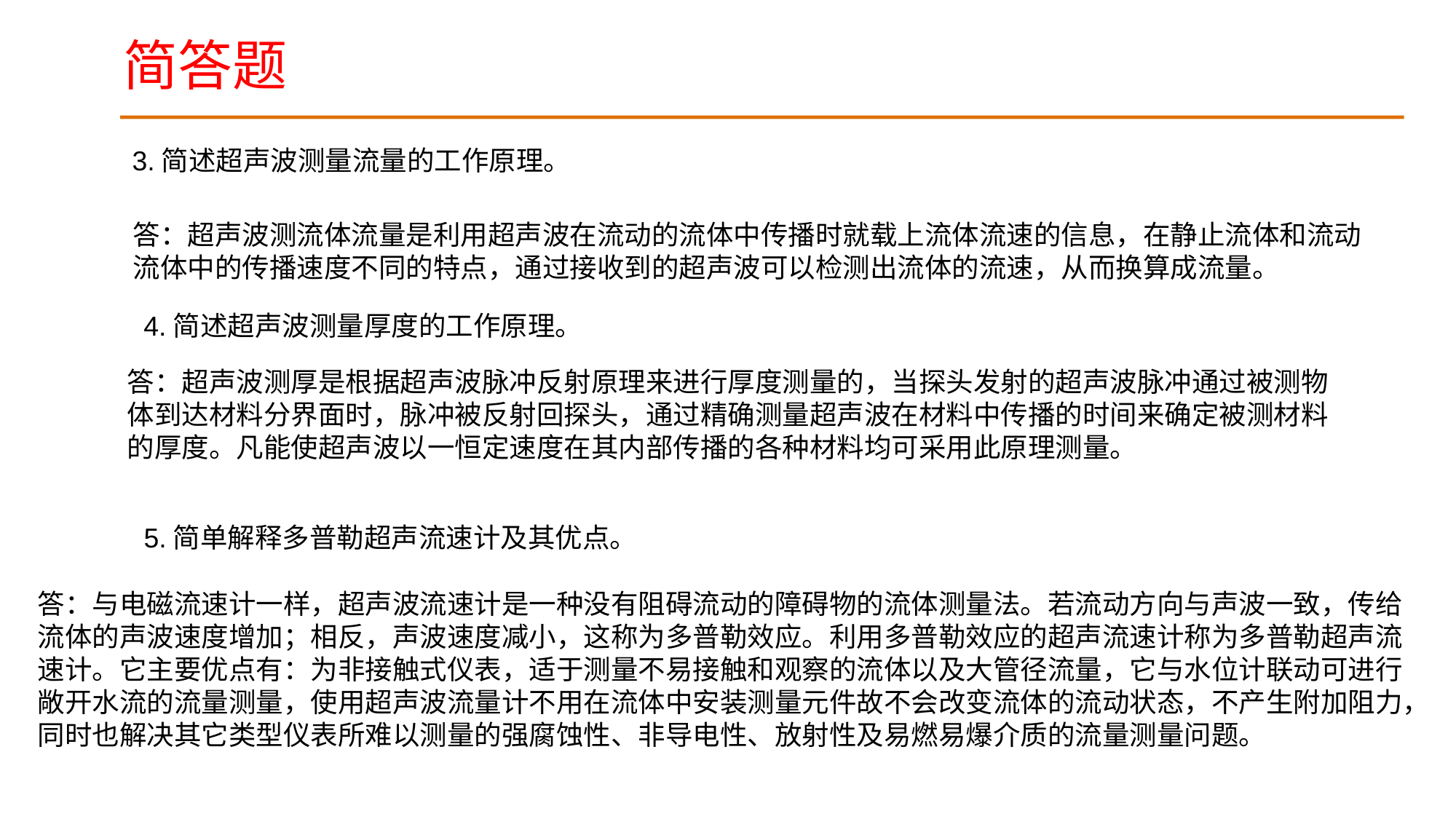

简答题
3.简述超声波测量流量的工作原理。
答：超声波测流体流量是利用超声波在流动的流体中传播时就载上流体流速的信息，在静止流体和流动流体中的传播速度不同的特点，通过接收到的超声波可以检测出流体的流速，从而换算成流量。
4.简述超声波测量厚度的工作原理。
答：超声波测厚是根据超声波脉冲反射原理来进行厚度测量的，当探头发射的超声波脉冲通过被测物体到达材料分界面时，脉冲被反射回探头，通过精确测量超声波在材料中传播的时间来确定被测材料的厚度。凡能使超声波以一恒定速度在其内部传播的各种材料均可采用此原理测量。
5.简单解释多普勒超声流速计及其优点。
答：与电磁流速计一样，超声波流速计是一种没有阻碍流动的障碍物的流体测量法。若流动方向与声波一致，传给流体的声波速度增加；相反，声波速度减小，这称为多普勒效应。利用多普勒效应的超声流速计称为多普勒超声流速计。它主要优点有：为非接触式仪表，适于测量不易接触和观察的流体以及大管径流量，它与水位计联动可进行敞开水流的流量测量，使用超声波流量计不用在流体中安装测量元件故不会改变流体的流动状态，不产生附加阻力，同时也解决其它类型仪表所难以测量的强腐蚀性、非导电性、放射性及易燃易爆介质的流量测量问题。